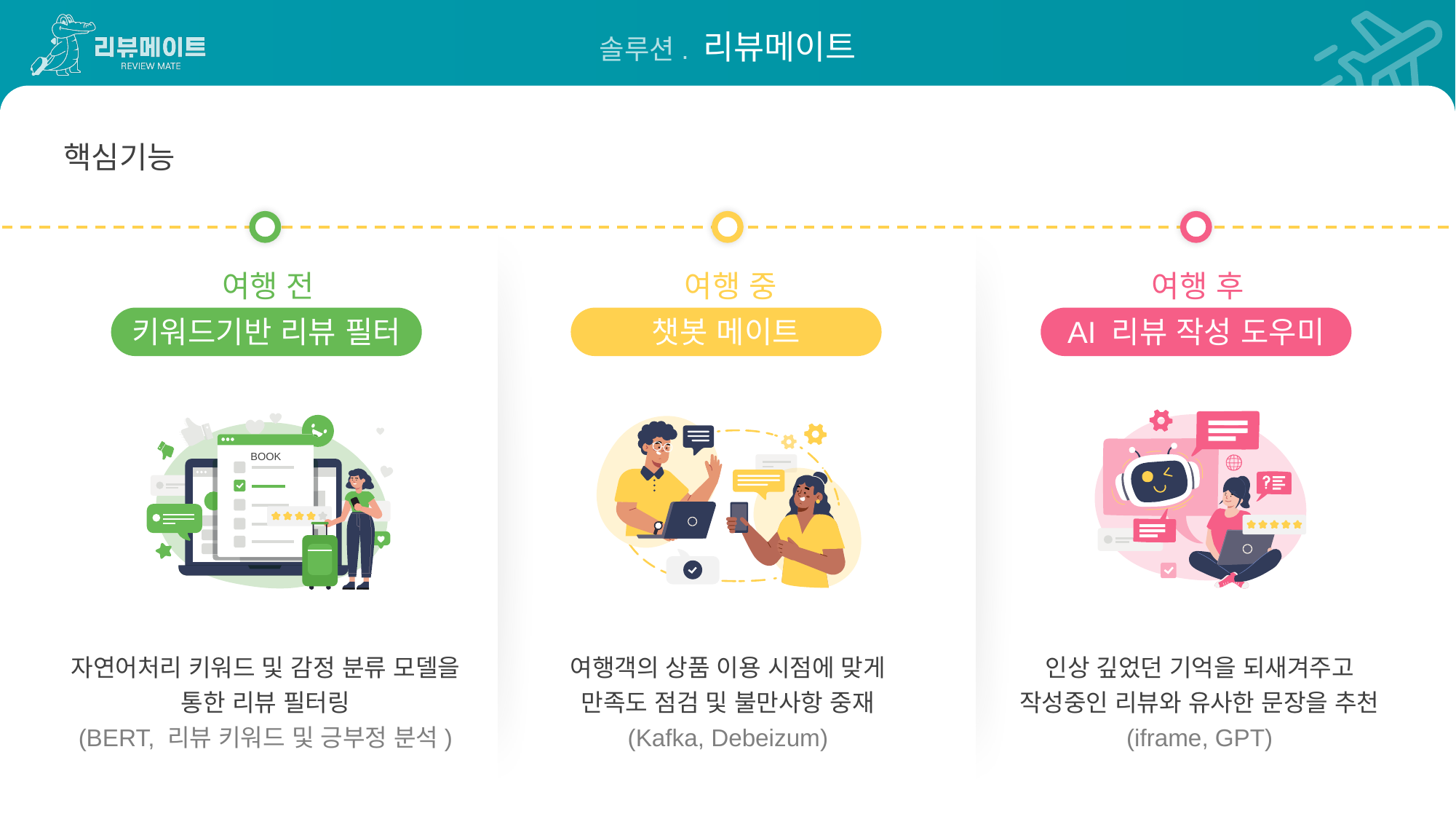

솔루션. 리뷰메이트
핵심기능

여행 전
여행 중
여행 후
키워드기반 리뷰 필터
AI 리뷰 작성 도우미
챗봇 메이트

BOOK

자연어처리 키워드 및 감정 분류 모델을
통한 리뷰 필터링
(BERT, 리뷰 키워드 및 긍부정 분석)
여행객의 상품 이용 시점에 맞게
만족도 점검 및 불만사항 중재
(Kafka, Debeizum)
인상 깊었던 기억을 되새겨주고
작성중인 리뷰와 유사한 문장을 추천
(iframe, GPT)